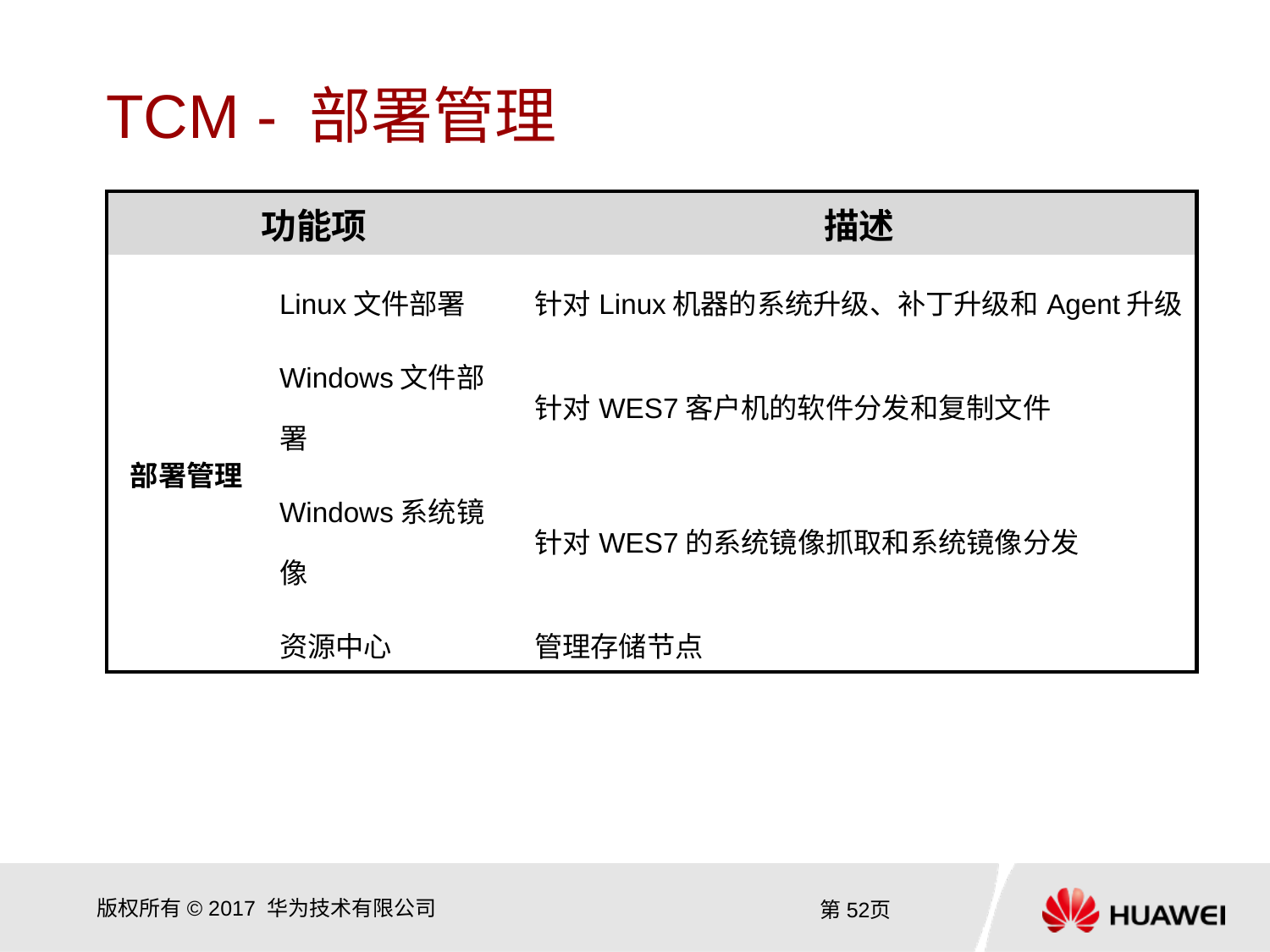

# TCM - 部署管理
| 功能项 |  | 描述 |
| --- | --- | --- |
| 部署管理 | Linux文件部署 | 针对Linux机器的系统升级、补丁升级和Agent升级 |
|  | Windows文件部署 | 针对WES7客户机的软件分发和复制文件 |
|  | Windows系统镜像 | 针对WES7的系统镜像抓取和系统镜像分发 |
|  | 资源中心 | 管理存储节点 |